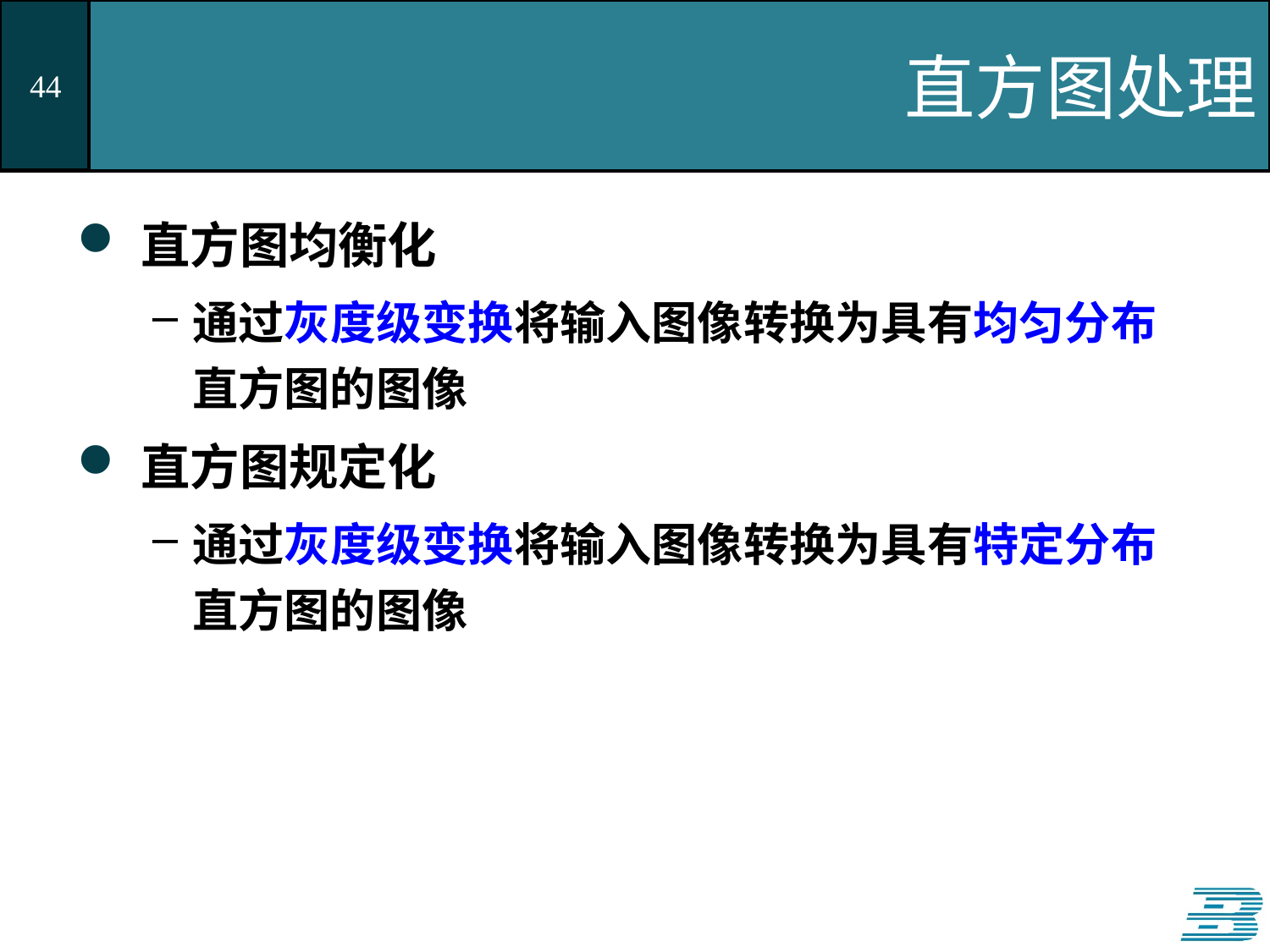

# 直方图处理
直方图均衡化
通过灰度级变换将输入图像转换为具有均匀分布直方图的图像
直方图规定化
通过灰度级变换将输入图像转换为具有特定分布直方图的图像